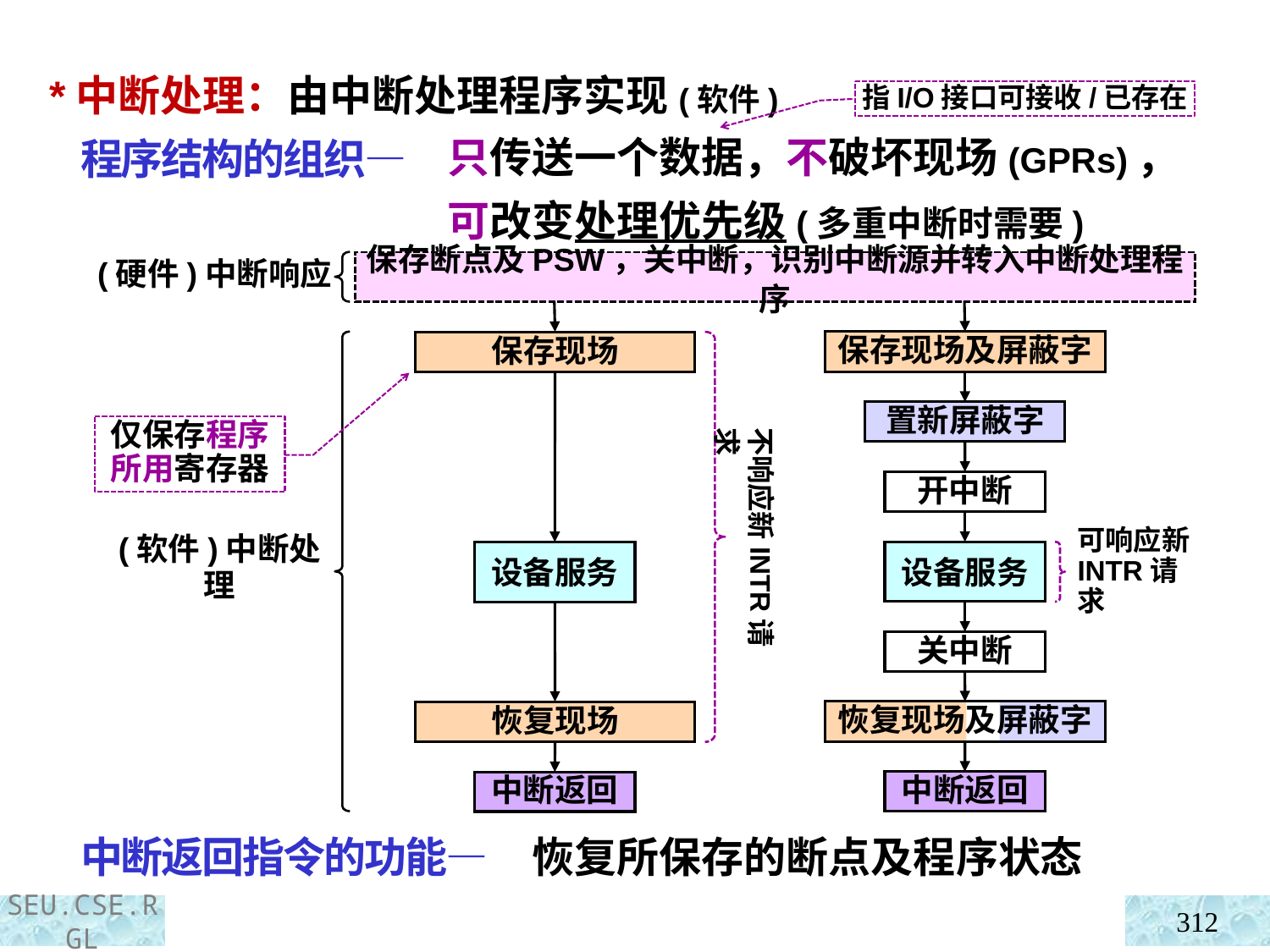

*中断处理：由中断处理程序实现(软件)
    程序结构的组织—

    中断返回指令的功能—
指I/O接口可接收/已存在
只传送一个数据，不破坏现场(GPRs)，
可改变处理优先级(多重中断时需要)
(硬件)中断响应

保存断点及PSW，关中断，识别中断源并转入中断处理程序

(软件)中断处理
保存现场及屏蔽字
置新屏蔽字
开中断
设备服务
关中断

恢复现场及屏蔽字

中断返回
保存现场
设备服务
恢复现场
中断返回

不响应新INTR请求
仅保存程序所用寄存器

可响应新INTR请求
恢复所保存的断点及程序状态
312